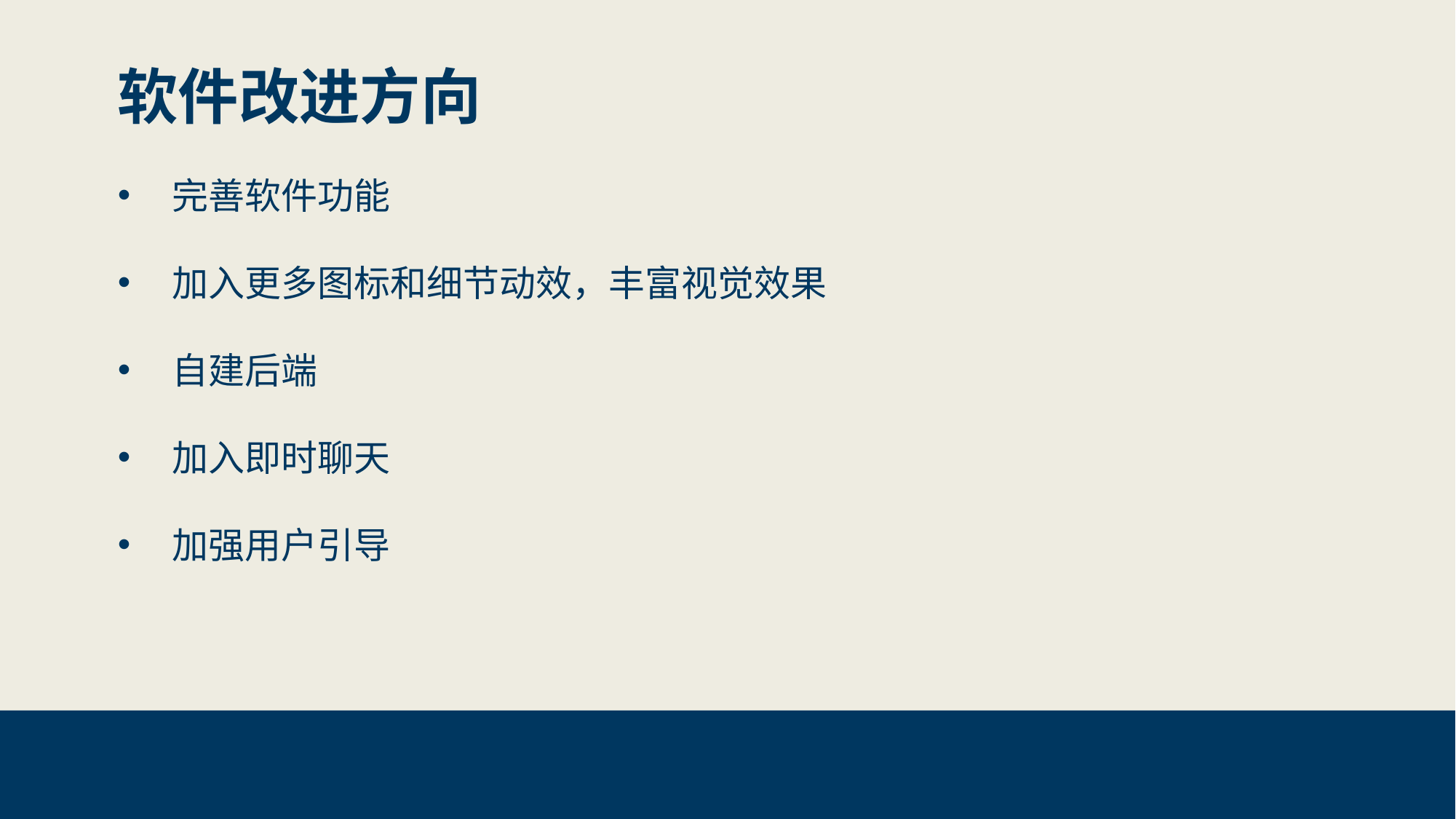

软件改进方向
完善软件功能

加入更多图标和细节动效，丰富视觉效果

自建后端

加入即时聊天

加强用户引导

12